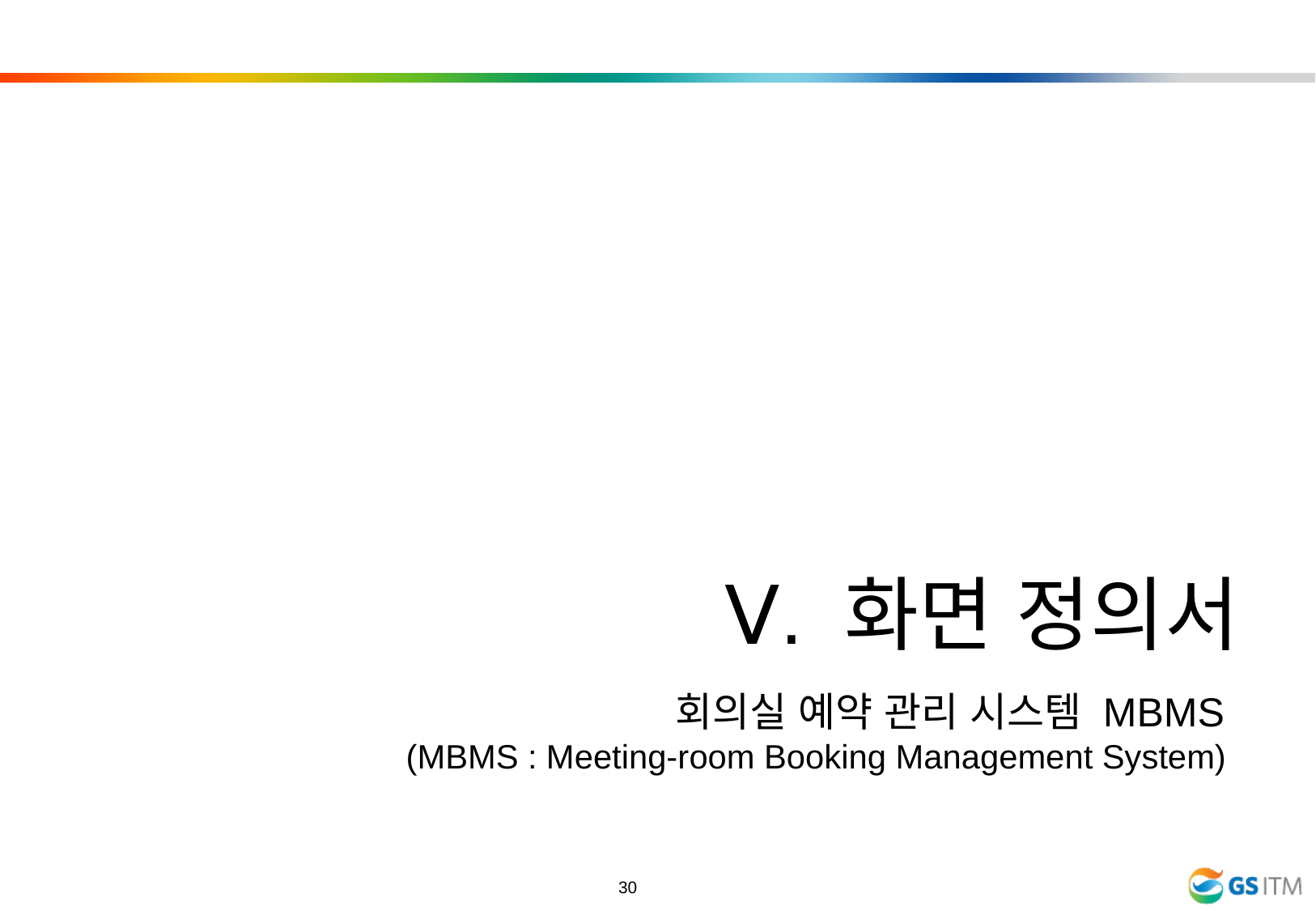

Ⅴ. 화면 정의서
회의실 예약 관리 시스템 MBMS
(MBMS : Meeting-room Booking Management System)